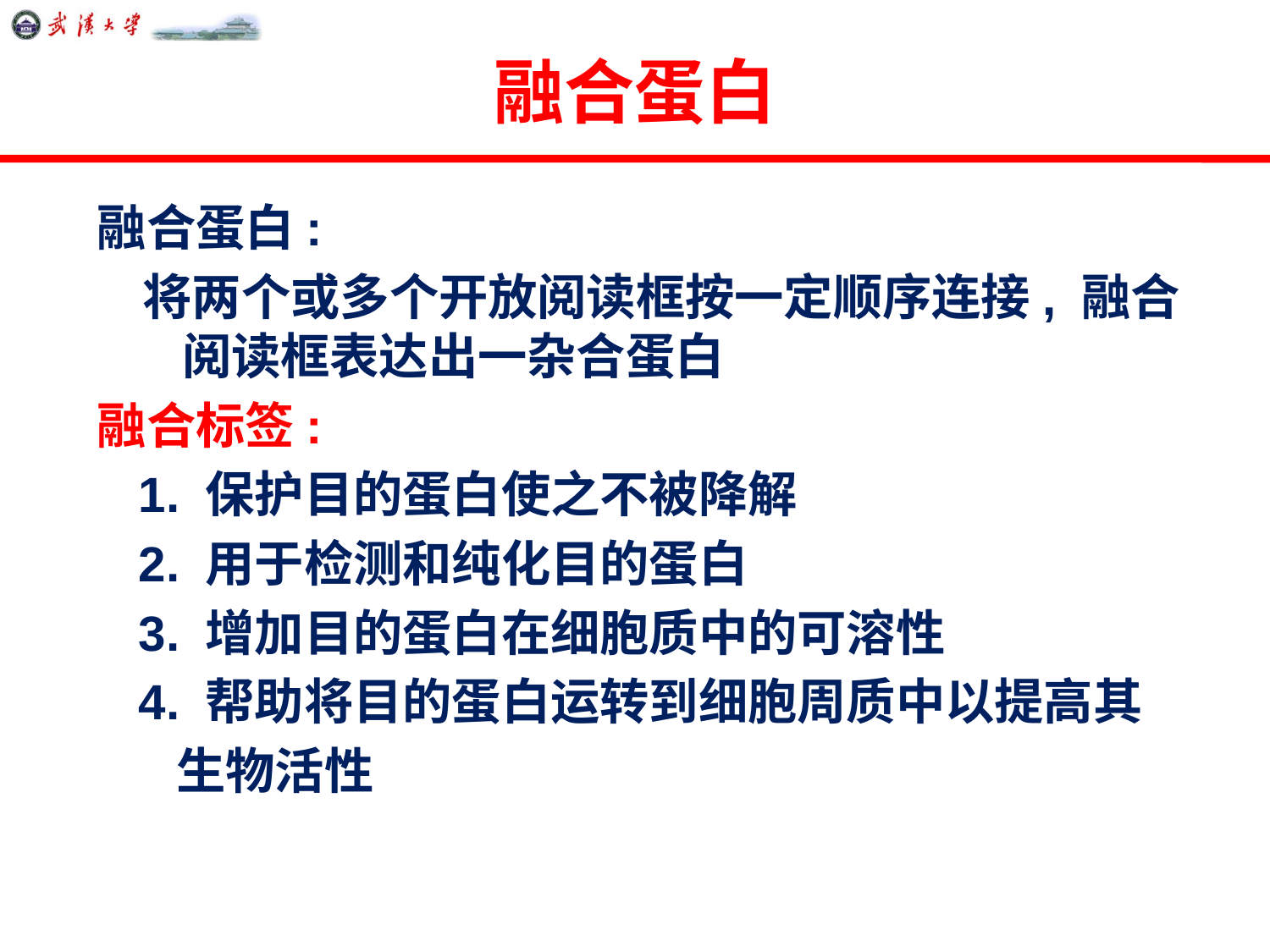

# 融合蛋白

融合蛋白:
   将两个或多个开放阅读框按一定顺序连接, 融合阅读框表达出一杂合蛋白
融合标签:
   1. 保护目的蛋白使之不被降解
   2. 用于检测和纯化目的蛋白
   3. 增加目的蛋白在细胞质中的可溶性
   4. 帮助将目的蛋白运转到细胞周质中以提高其
      生物活性